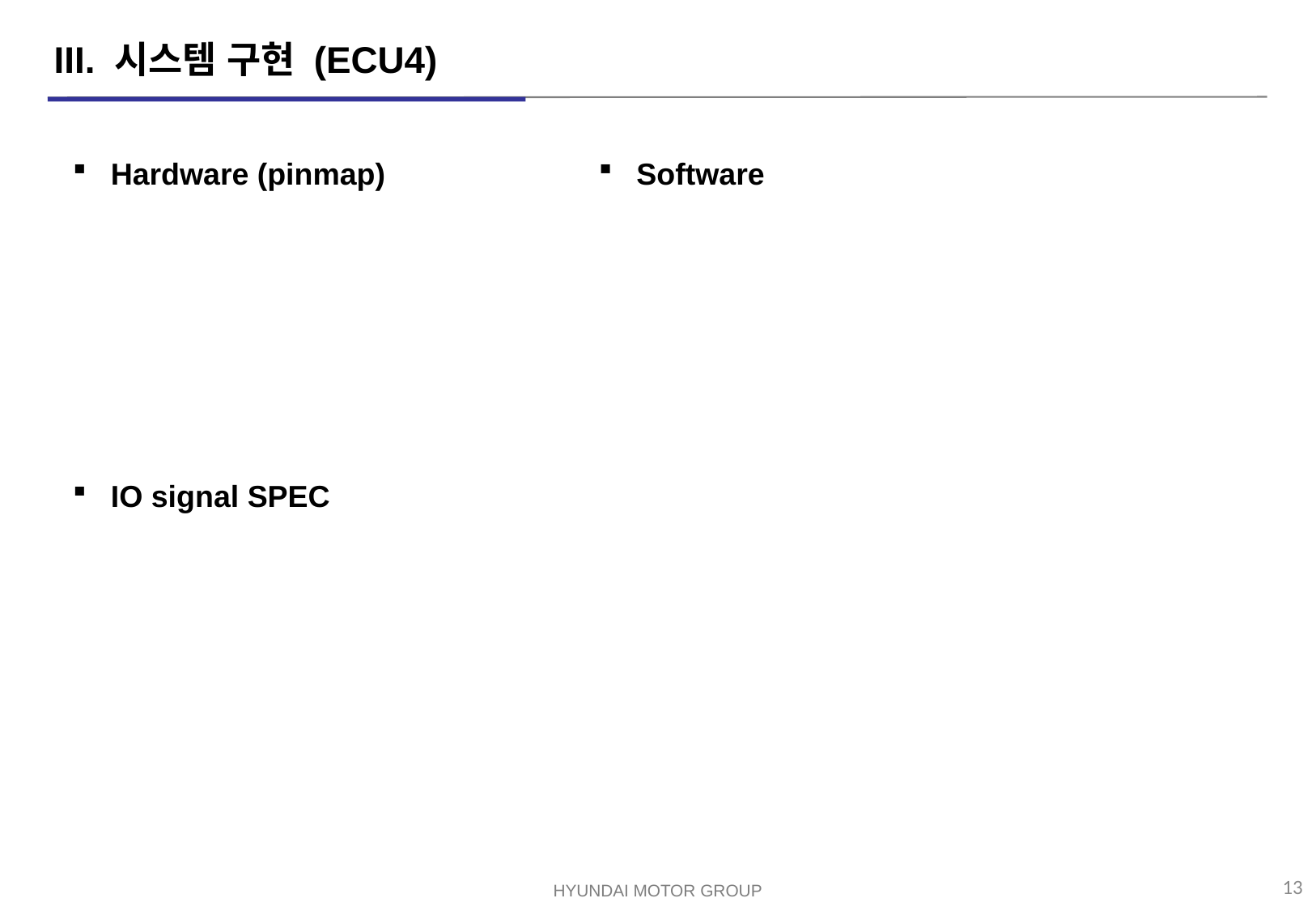

III. 시스템 구현 (ECU4)
Hardware (pinmap)

IO signal SPEC

Software